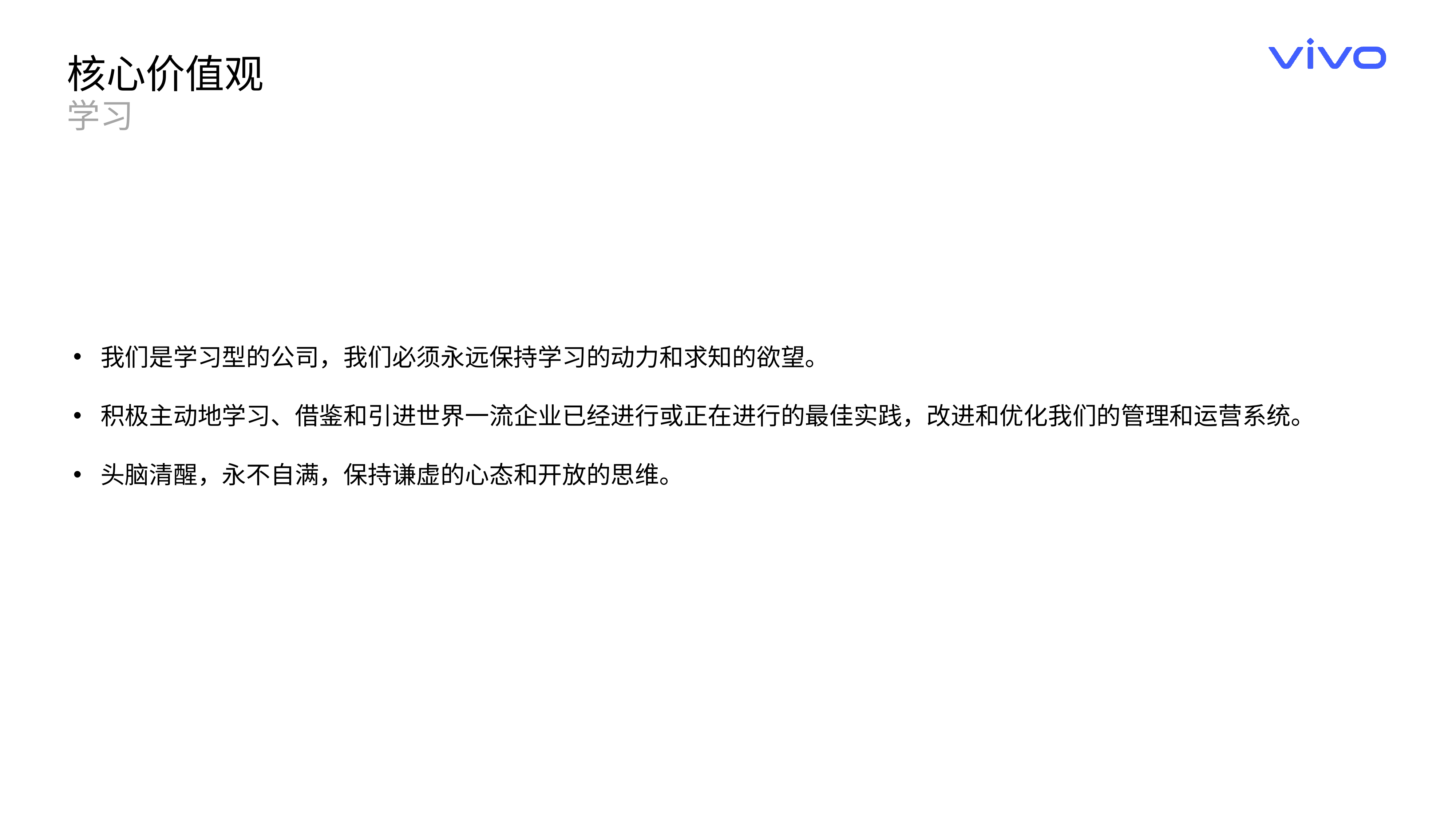

核心价值观
学习
我们是学习型的公司，我们必须永远保持学习的动力和求知的欲望。
积极主动地学习、借鉴和引进世界一流企业已经进行或正在进行的最佳实践，改进和优化我们的管理和运营系统。
头脑清醒，永不自满，保持谦虚的心态和开放的思维。